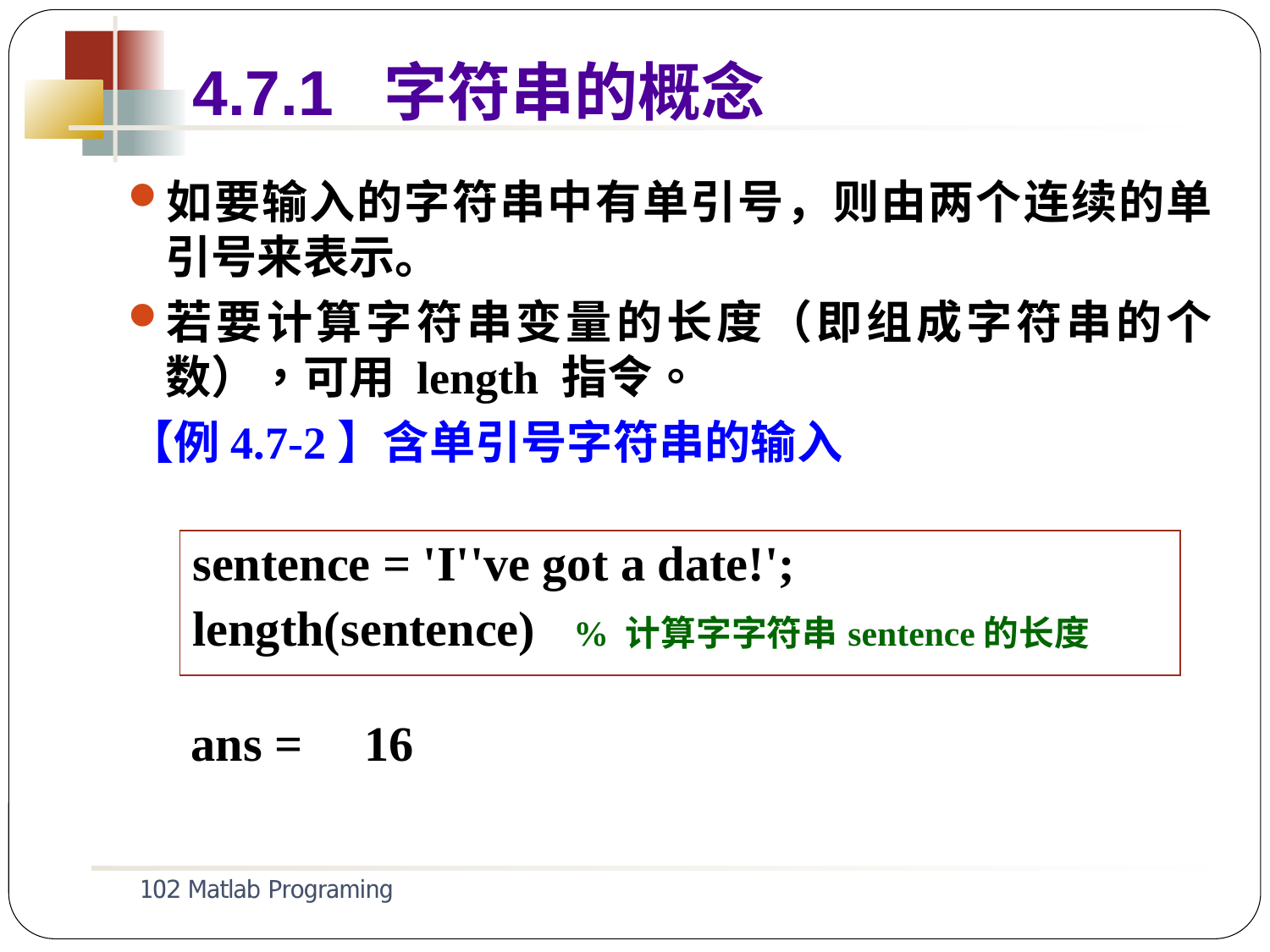

4.7.1  字符串的概念
如要输入的字符串中有单引号，则由两个连续的单引号来表示。
若要计算字符串变量的长度（即组成字符串的个数），可用 length 指令。
【例4.7-2】含单引号字符串的输入

| sentence = 'I''ve got a date!'; length(sentence) % 计算字字符串sentence的长度 |
| --- |
ans =     16

102 Matlab Programing